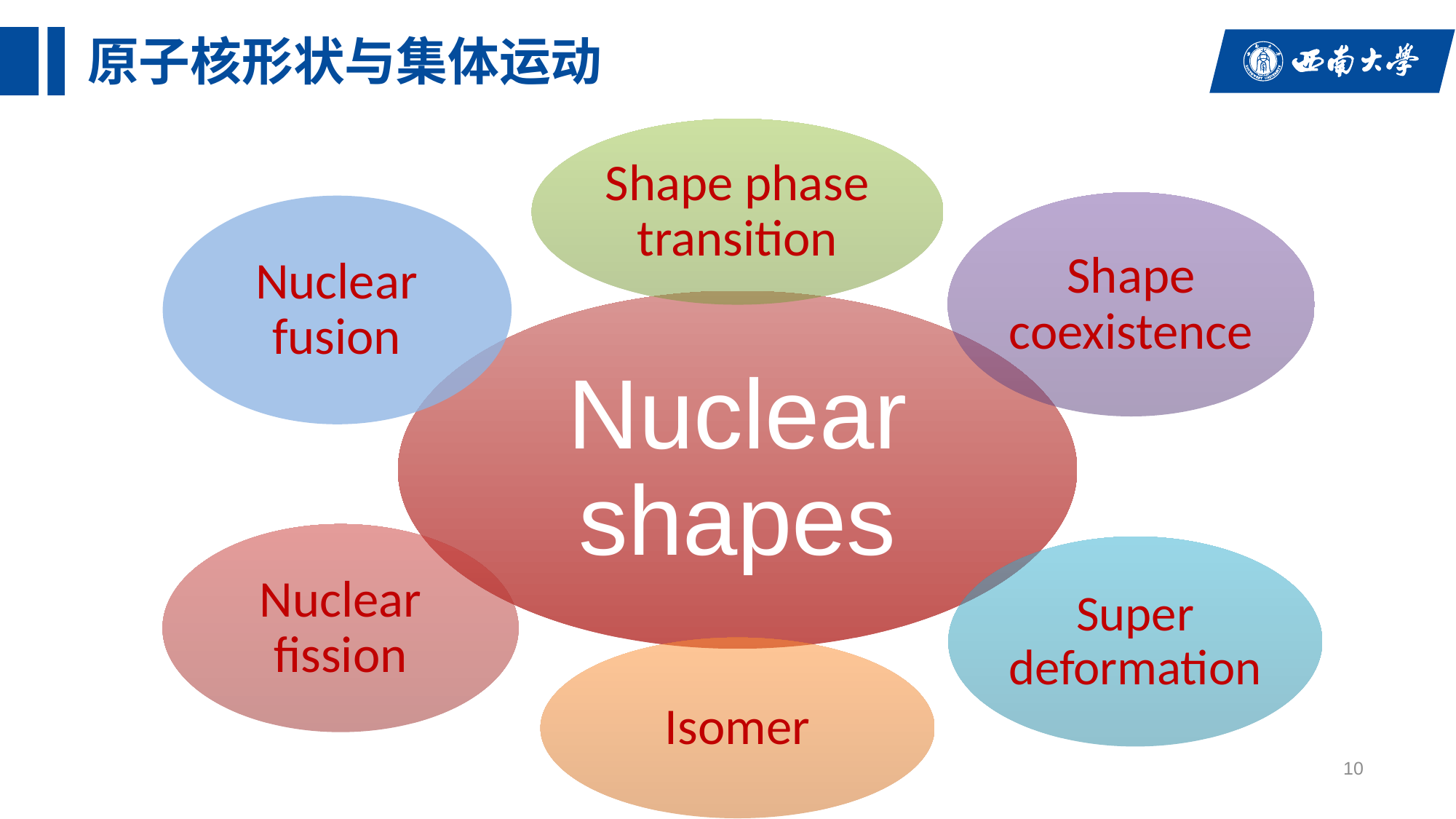

# 原子核形状与集体运动
Nuclear shapes
Shape phase transition
Shape coexistence
Super deformation
Isomer
Nuclear fission
Nuclear fusion
10